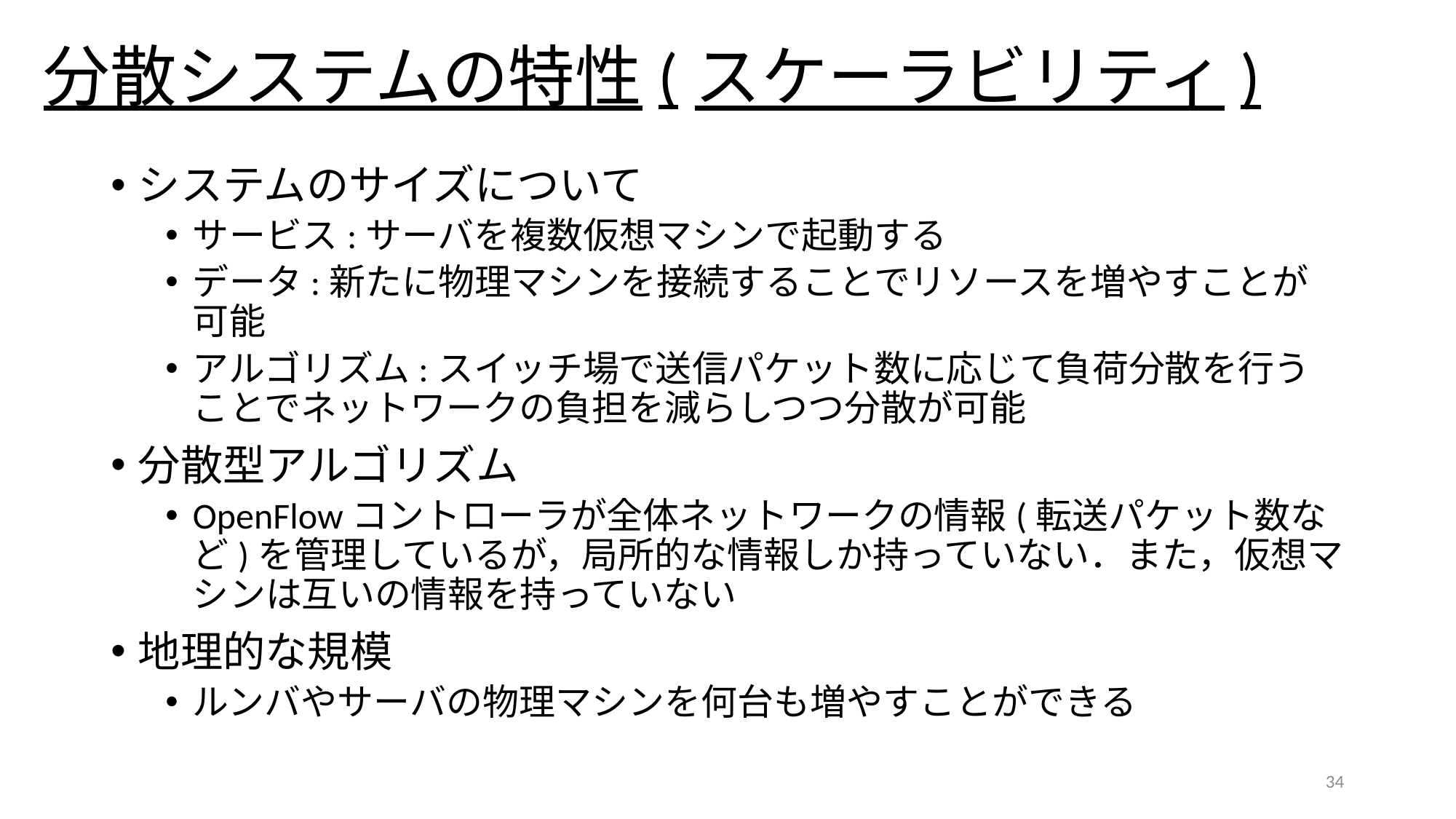

# 分散システムの特性(スケーラビリティ)
システムのサイズについて
サービス:サーバを複数仮想マシンで起動する
データ:新たに物理マシンを接続することでリソースを増やすことが可能
アルゴリズム:スイッチ場で送信パケット数に応じて負荷分散を行うことでネットワークの負担を減らしつつ分散が可能
分散型アルゴリズム
OpenFlowコントローラが全体ネットワークの情報(転送パケット数など)を管理しているが，局所的な情報しか持っていない．また，仮想マシンは互いの情報を持っていない
地理的な規模
ルンバやサーバの物理マシンを何台も増やすことができる

34